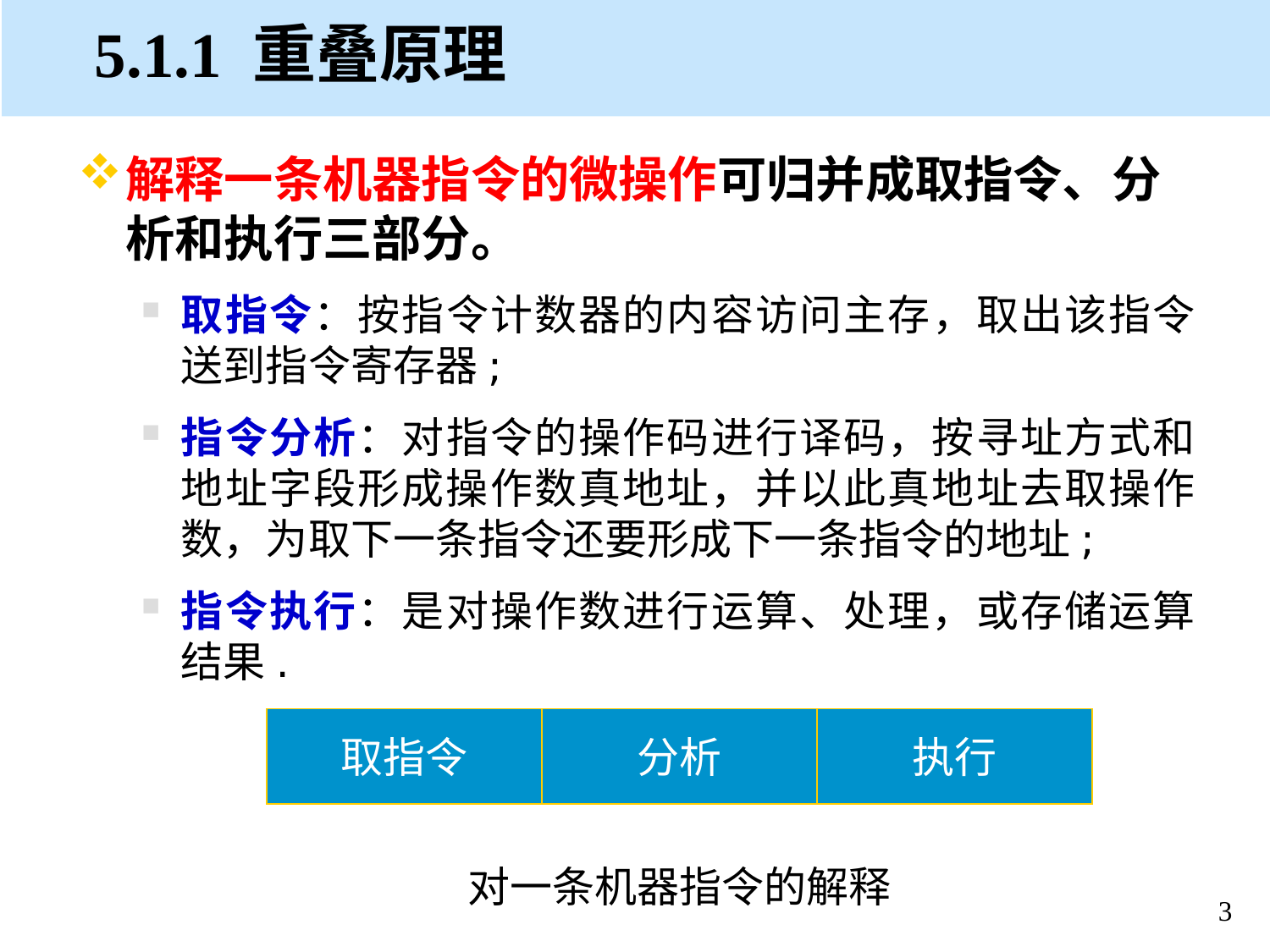

# 5.1.1 重叠原理
解释一条机器指令的微操作可归并成取指令、分析和执行三部分。
取指令：按指令计数器的内容访问主存，取出该指令送到指令寄存器;
指令分析：对指令的操作码进行译码，按寻址方式和地址字段形成操作数真地址，并以此真地址去取操作数，为取下一条指令还要形成下一条指令的地址;
指令执行：是对操作数进行运算、处理，或存储运算结果.

取指令
分析
执行
对一条机器指令的解释